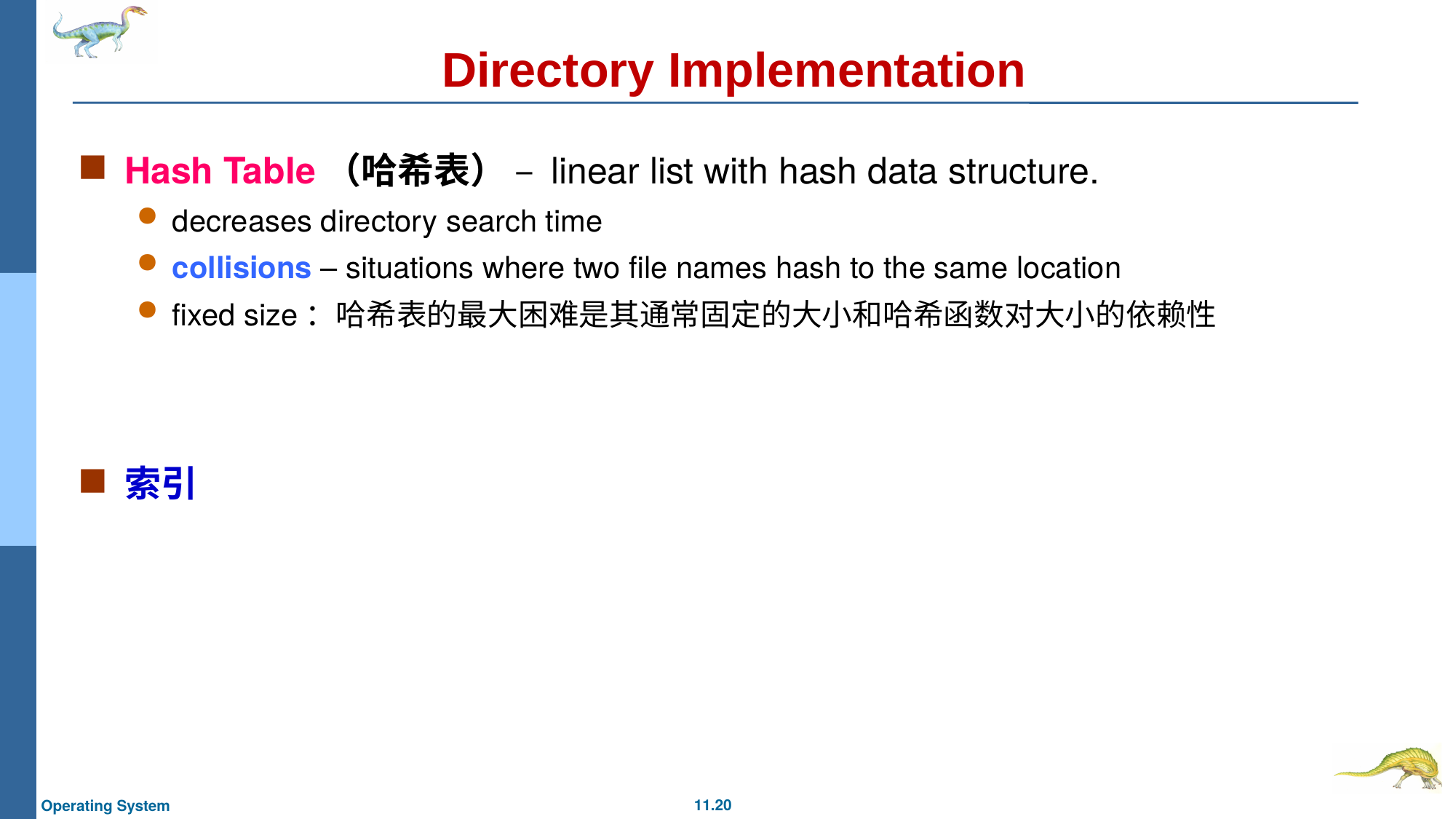

# Directory Implementation
Hash Table（哈希表） – linear list with hash data structure.
decreases directory search time
collisions – situations where two file names hash to the same location
fixed size：哈希表的最大困难是其通常固定的大小和哈希函数对大小的依赖性

索引